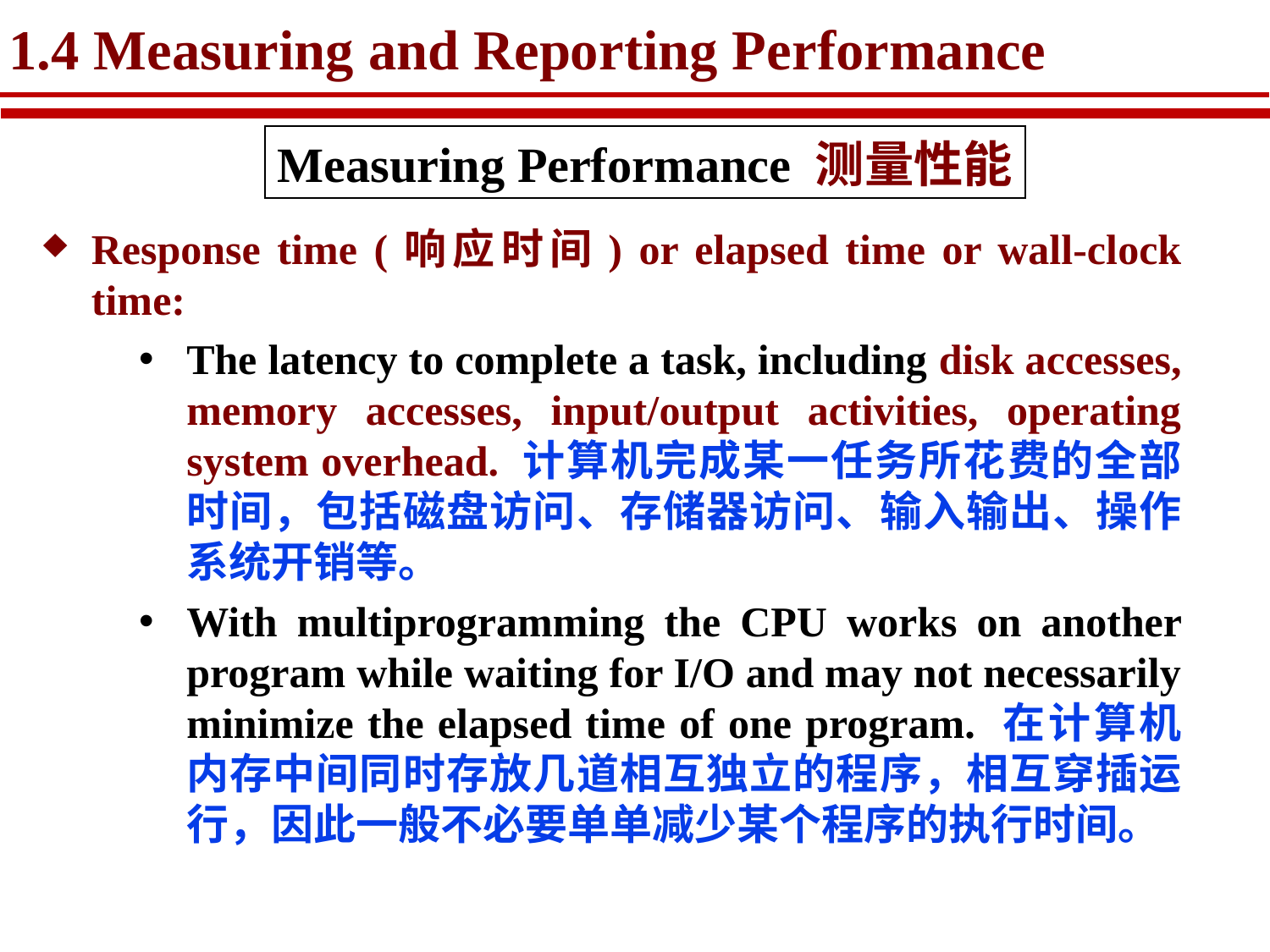

# 1.4 Measuring and Reporting Performance
Measuring Performance 测量性能
Response time (响应时间) or elapsed time or wall-clock time:
The latency to complete a task, including disk accesses, memory accesses, input/output activities, operating system overhead. 计算机完成某一任务所花费的全部时间，包括磁盘访问、存储器访问、输入输出、操作系统开销等。
With multiprogramming the CPU works on another program while waiting for I/O and may not necessarily minimize the elapsed time of one program. 在计算机内存中间同时存放几道相互独立的程序，相互穿插运行，因此一般不必要单单减少某个程序的执行时间。